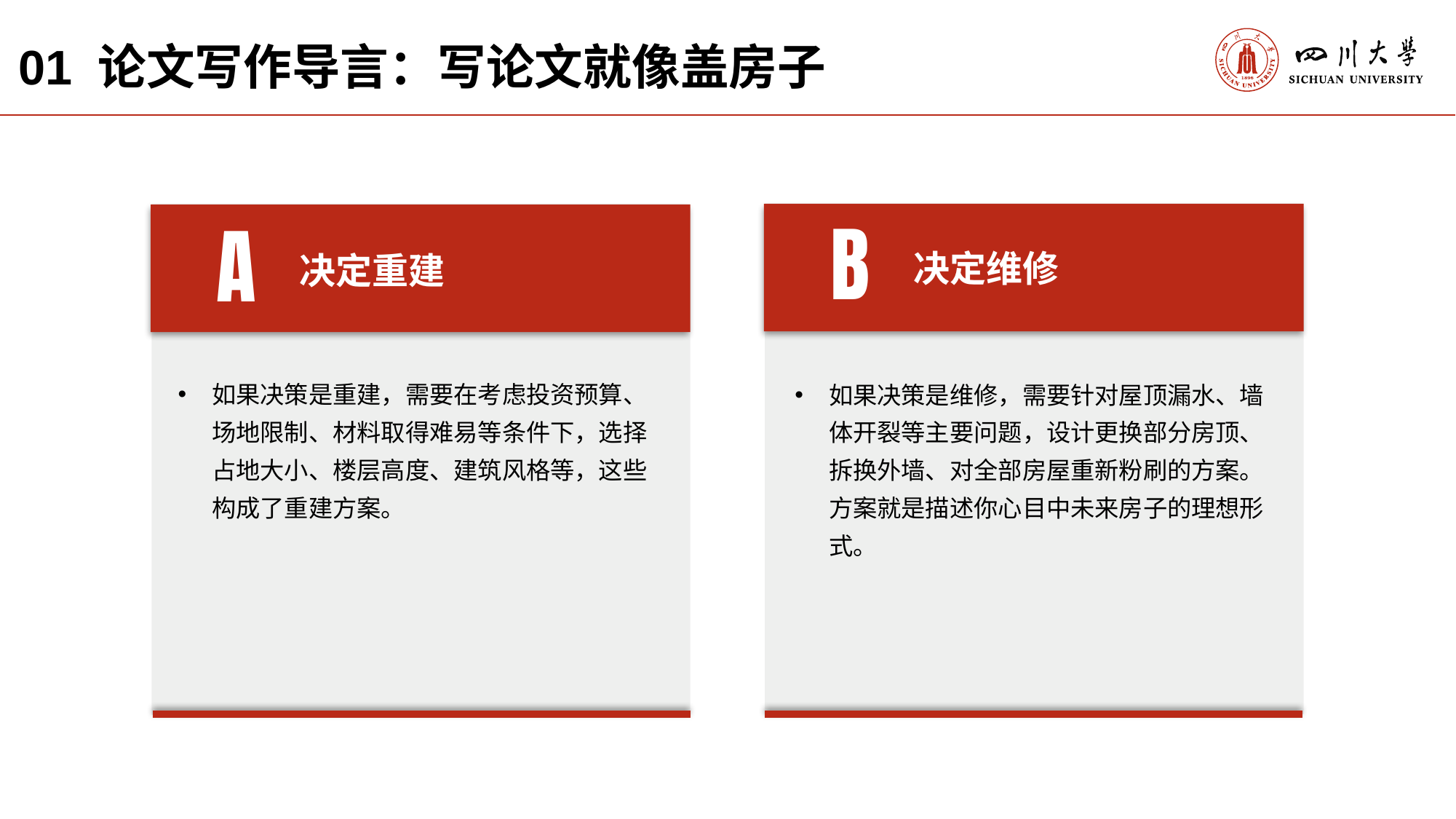

01 论文写作导言：写论文就像盖房子

  B
决定维修
  A
决定重建
如果决策是重建，需要在考虑投资预算、场地限制、材料取得难易等条件下，选择占地大小、楼层高度、建筑风格等，这些构成了重建方案。
如果决策是维修，需要针对屋顶漏水、墙体开裂等主要问题，设计更换部分房顶、拆换外墙、对全部房屋重新粉刷的方案。方案就是描述你心目中未来房子的理想形式。